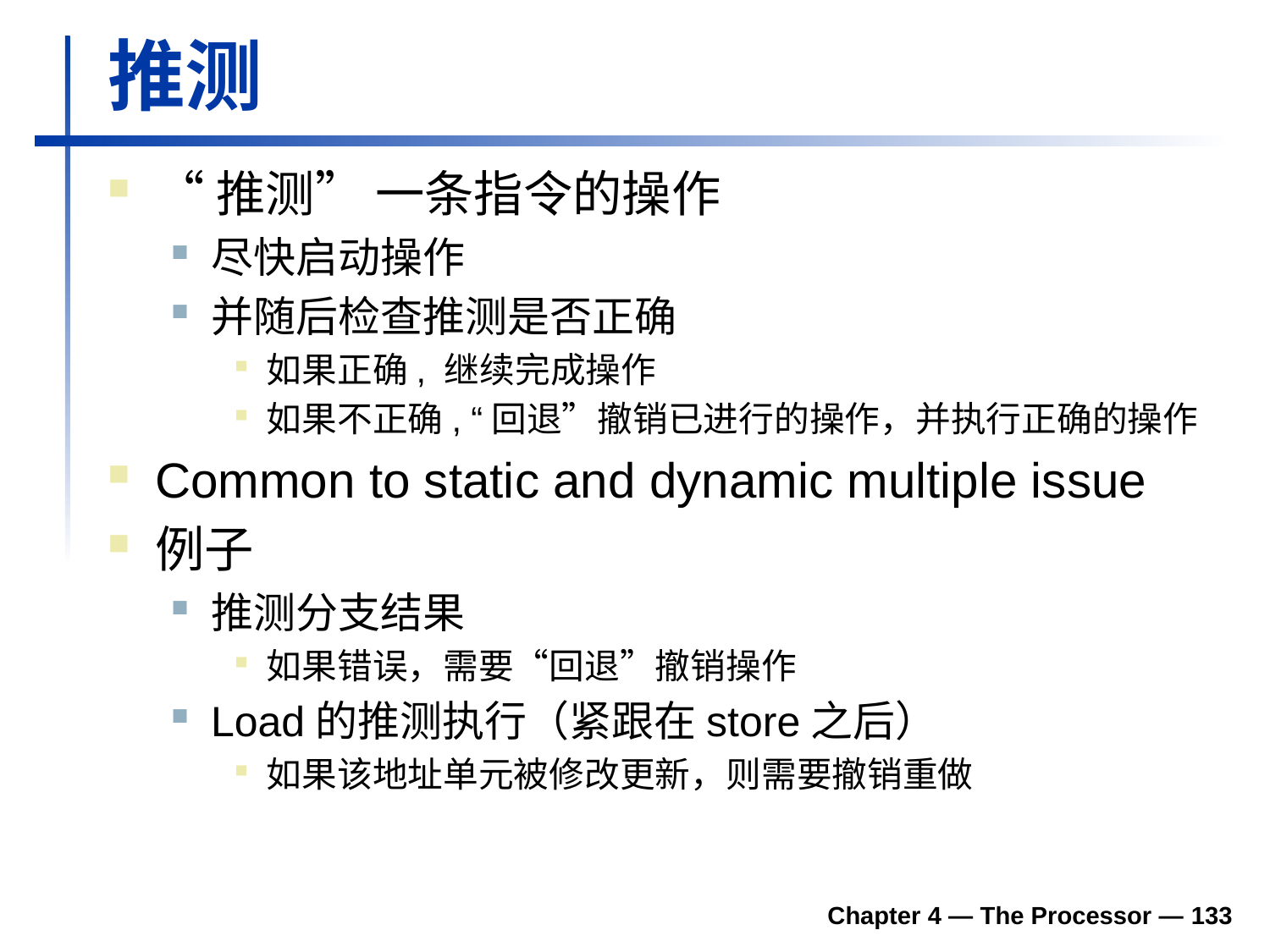

# 推测
“推测” 一条指令的操作
尽快启动操作
并随后检查推测是否正确
如果正确, 继续完成操作
如果不正确, “回退”撤销已进行的操作，并执行正确的操作
Common to static and dynamic multiple issue
例子
推测分支结果
如果错误，需要“回退”撤销操作
Load的推测执行（紧跟在store之后）
如果该地址单元被修改更新，则需要撤销重做
Chapter 4 — The Processor — 133